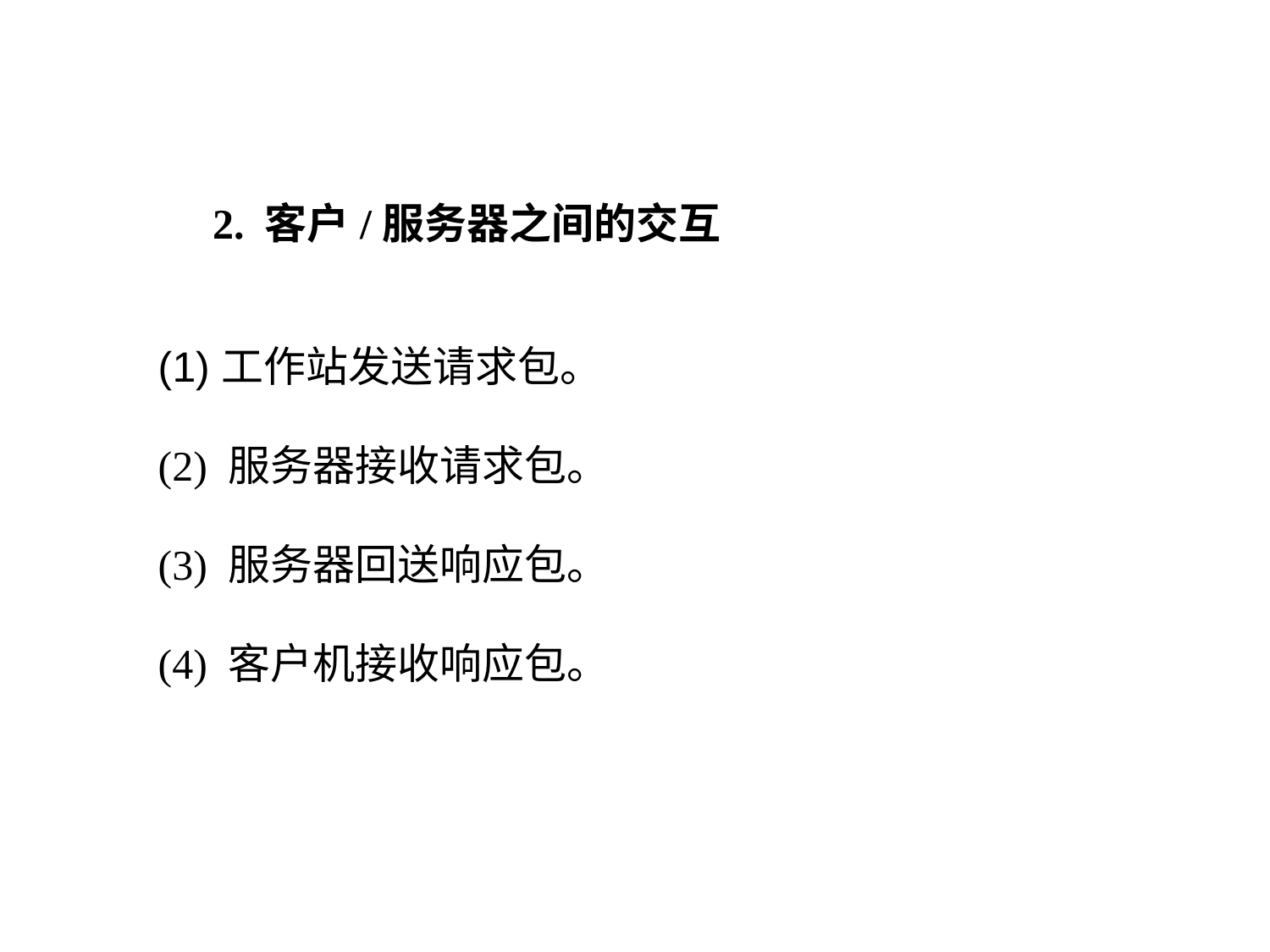

2. 客户/服务器之间的交互
工作站发送请求包。
(2) 服务器接收请求包。
(3) 服务器回送响应包。
(4) 客户机接收响应包。